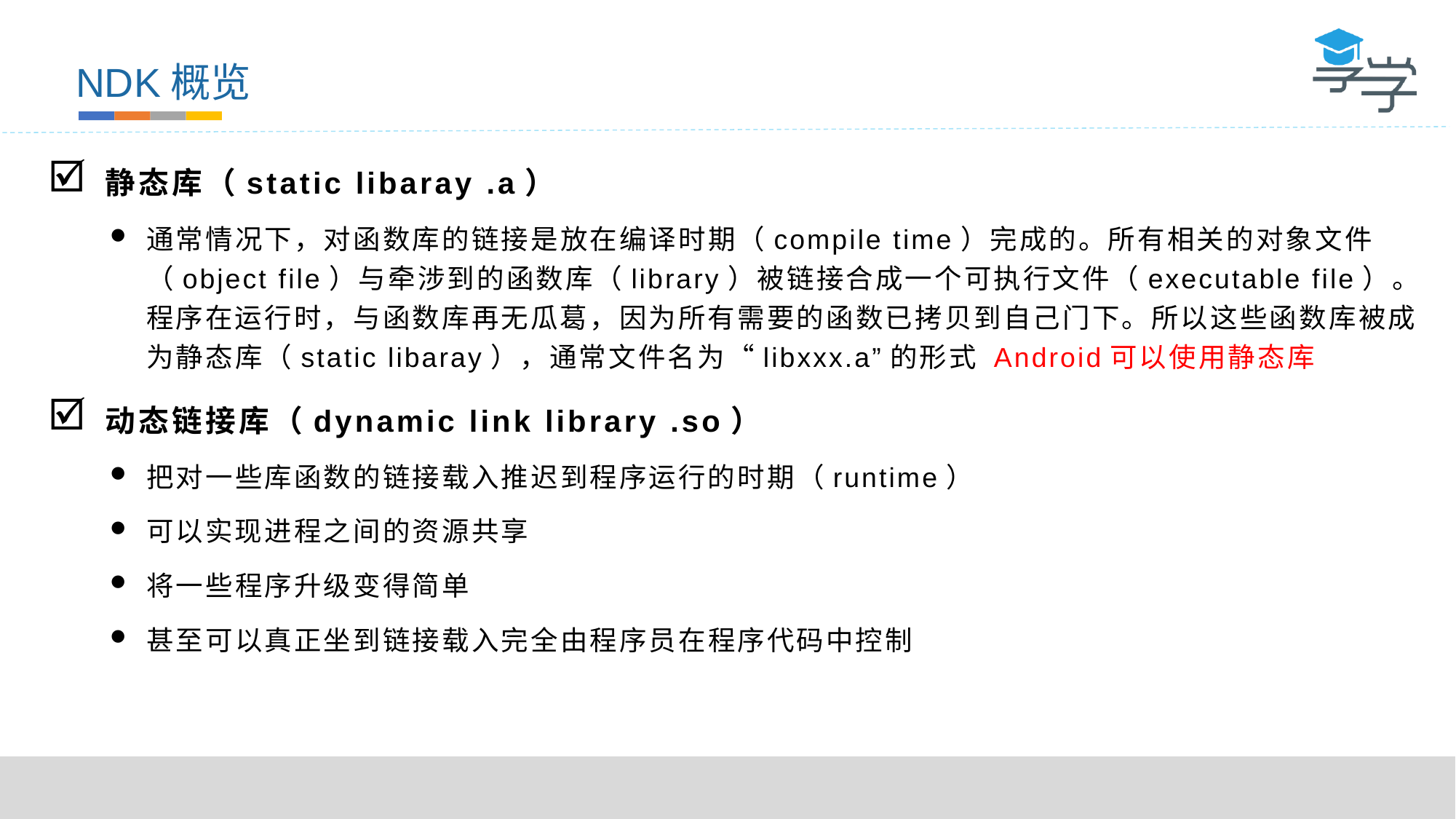

NDK概览

静态库（static libaray .a）
通常情况下，对函数库的链接是放在编译时期（compile time）完成的。所有相关的对象文件（object file）与牵涉到的函数库（library）被链接合成一个可执行文件（executable file）。程序在运行时，与函数库再无瓜葛，因为所有需要的函数已拷贝到自己门下。所以这些函数库被成为静态库（static libaray），通常文件名为“libxxx.a”的形式 Android可以使用静态库
动态链接库（dynamic link library .so）
把对一些库函数的链接载入推迟到程序运行的时期（runtime）
可以实现进程之间的资源共享
将一些程序升级变得简单
甚至可以真正坐到链接载入完全由程序员在程序代码中控制